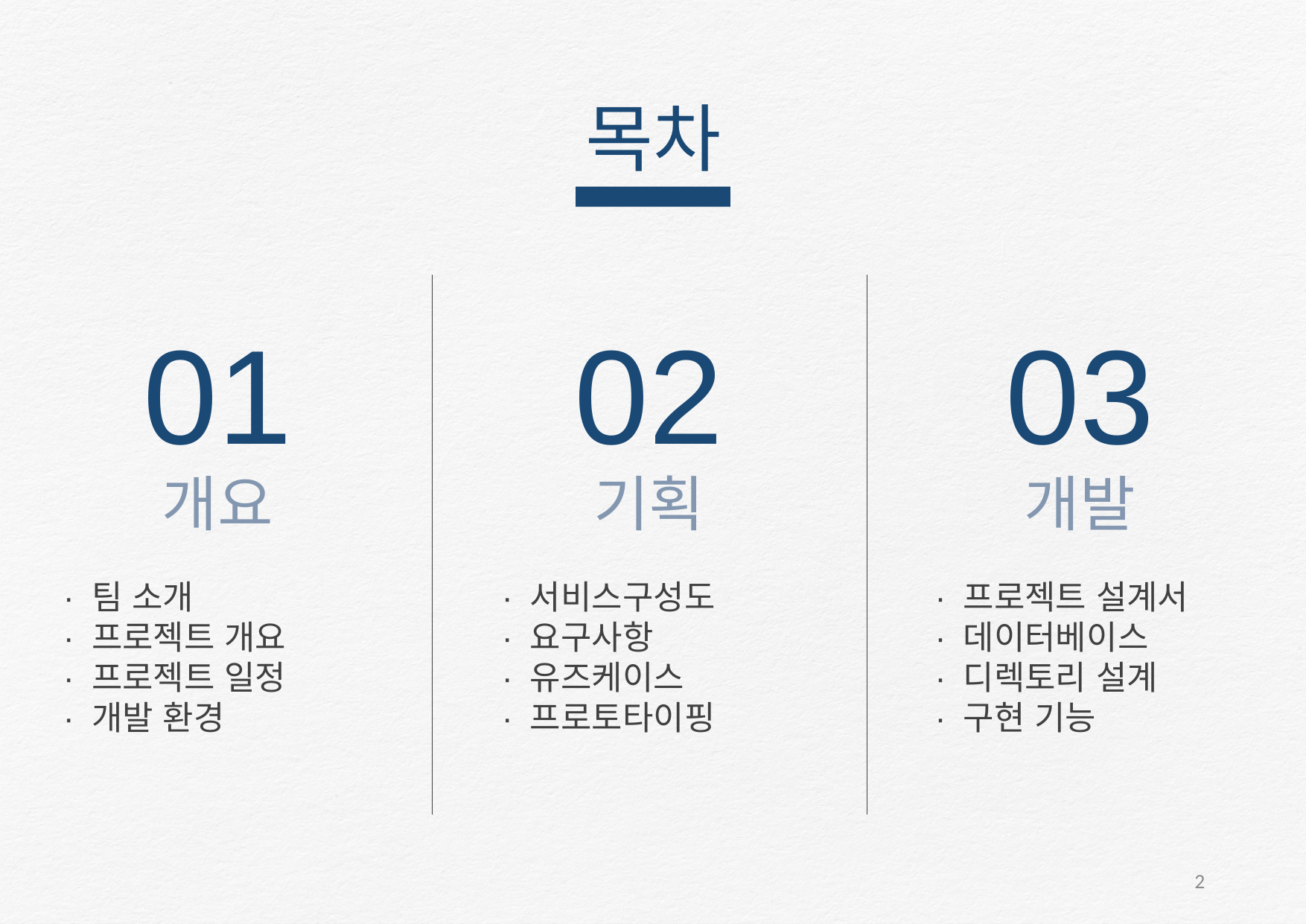

목차

01
02
03
개요
기획
개발
· 팀 소개
· 프로젝트 개요
· 프로젝트 일정
· 개발 환경
· 서비스구성도
· 요구사항
· 유즈케이스
· 프로토타이핑
· 프로젝트 설계서
· 데이터베이스
· 디렉토리 설계
· 구현 기능
2